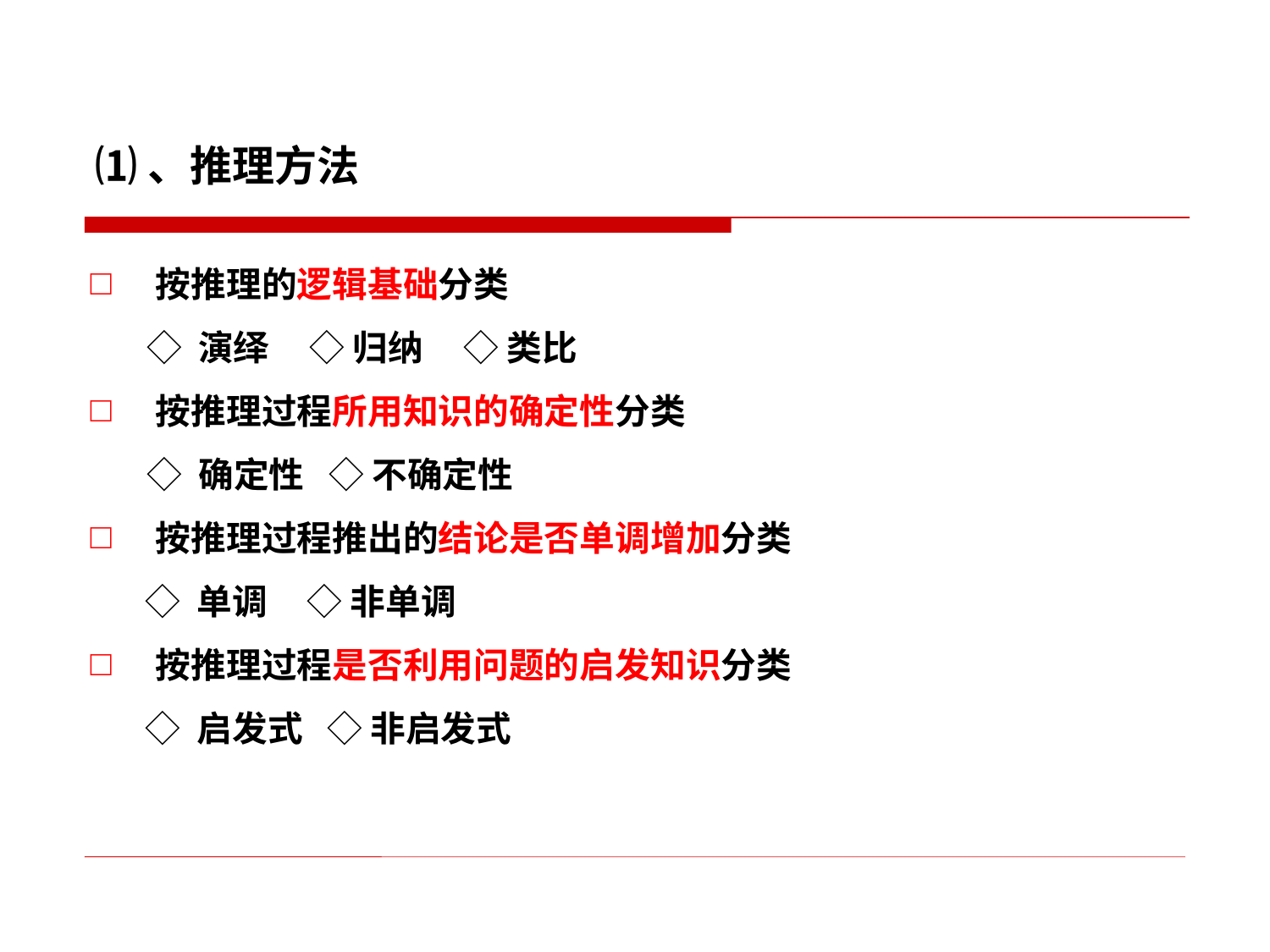

⑴、推理方法
按推理的逻辑基础分类
       ◇ 演绎     ◇ 归纳     ◇ 类比
按推理过程所用知识的确定性分类
       ◇ 确定性   ◇ 不确定性
按推理过程推出的结论是否单调增加分类
       ◇ 单调     ◇ 非单调
按推理过程是否利用问题的启发知识分类
       ◇ 启发式   ◇ 非启发式